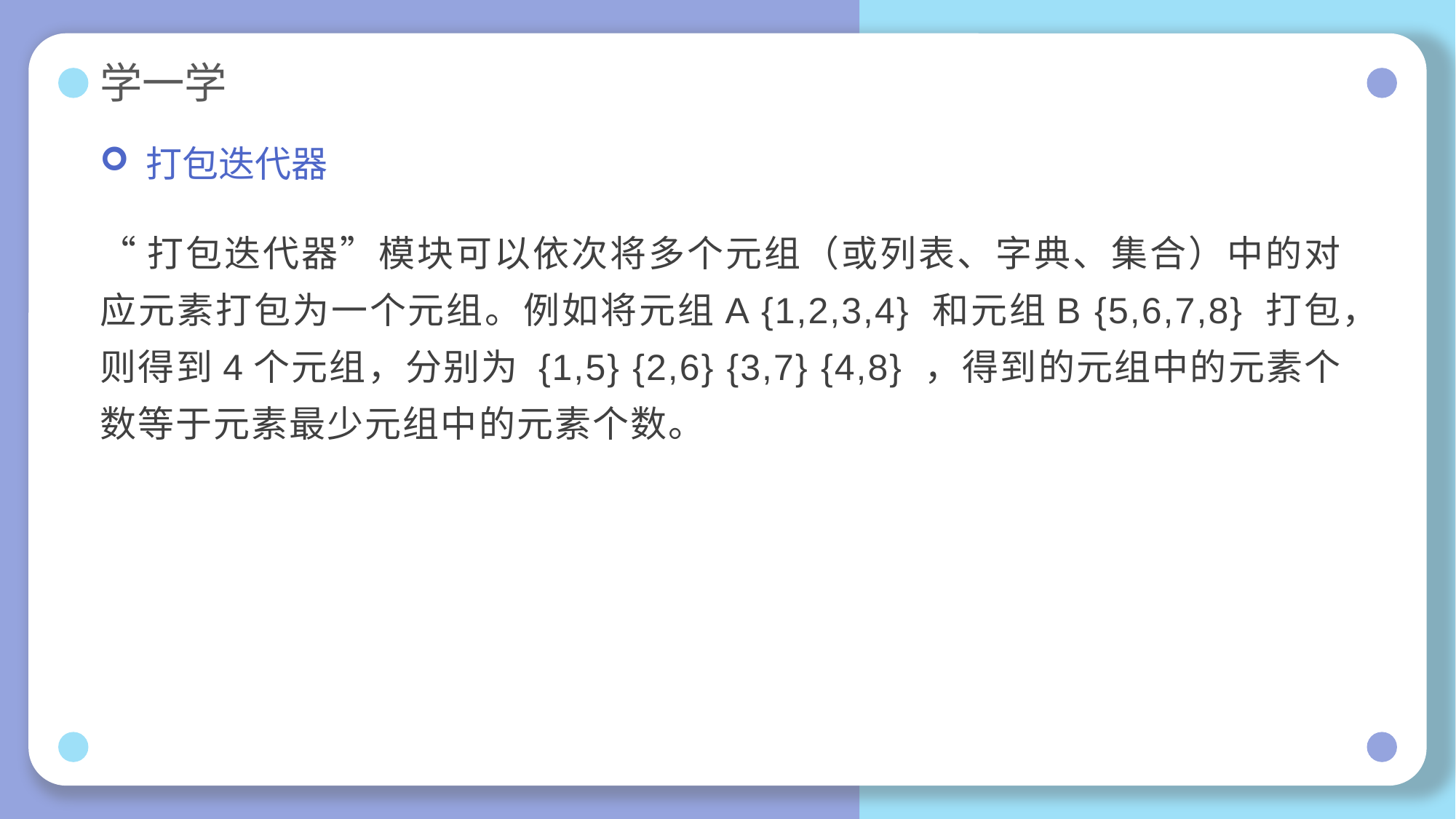

# 学一学
 打包迭代器
“打包迭代器”模块可以依次将多个元组（或列表、字典、集合）中的对应元素打包为一个元组。例如将元组A {1,2,3,4} 和元组B {5,6,7,8} 打包，则得到4个元组，分别为 {1,5} {2,6} {3,7} {4,8} ，得到的元组中的元素个数等于元素最少元组中的元素个数。